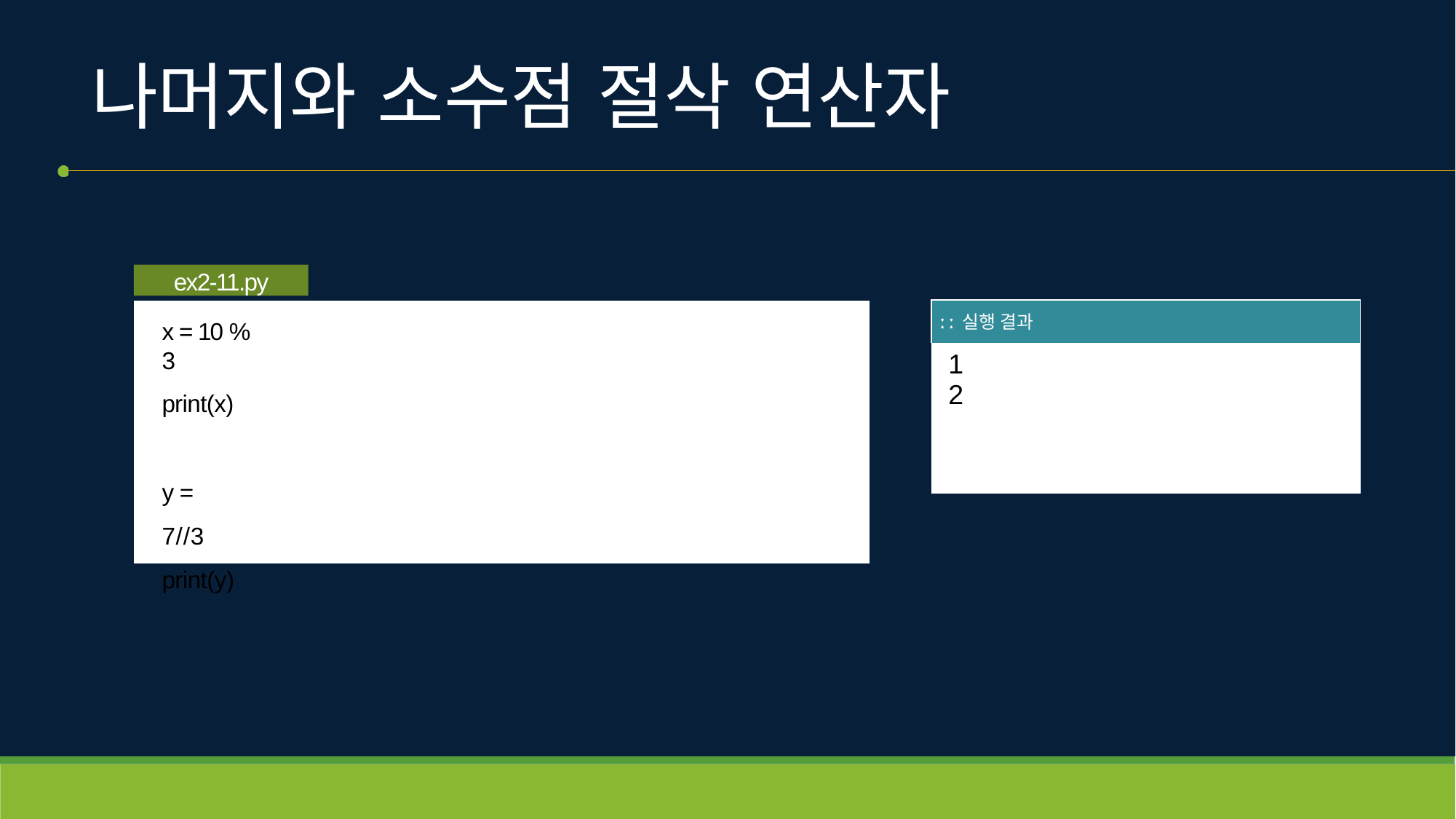

# 나머지와 소수점 절삭 연산자

ex2-11.py
x = 10 % 3
print(x)

y = 7//3  print(y)
| ː ː 실행 결과 |
| --- |
| 1 2 |